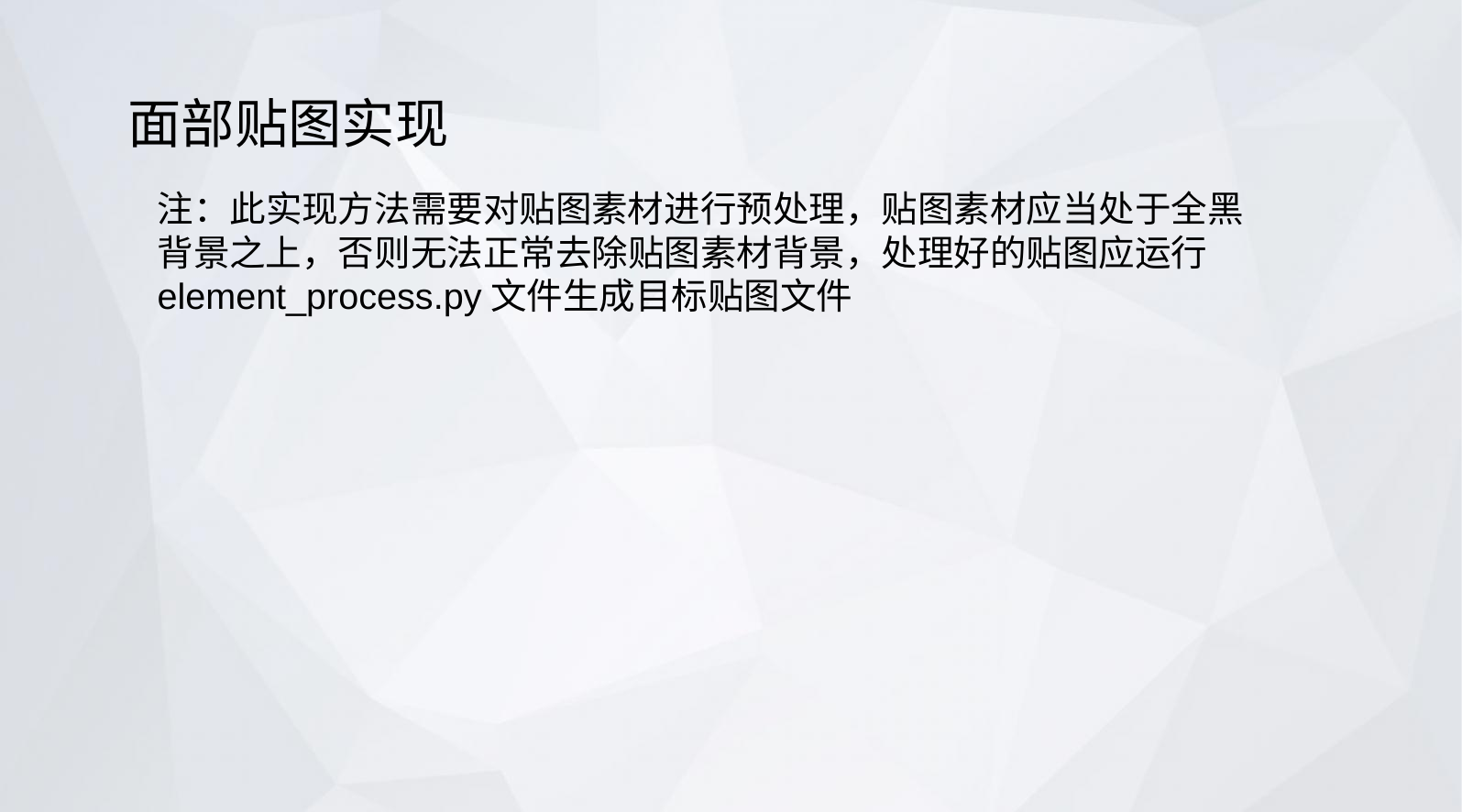

面部贴图实现
注：此实现方法需要对贴图素材进行预处理，贴图素材应当处于全黑背景之上，否则无法正常去除贴图素材背景，处理好的贴图应运行element_process.py文件生成目标贴图文件